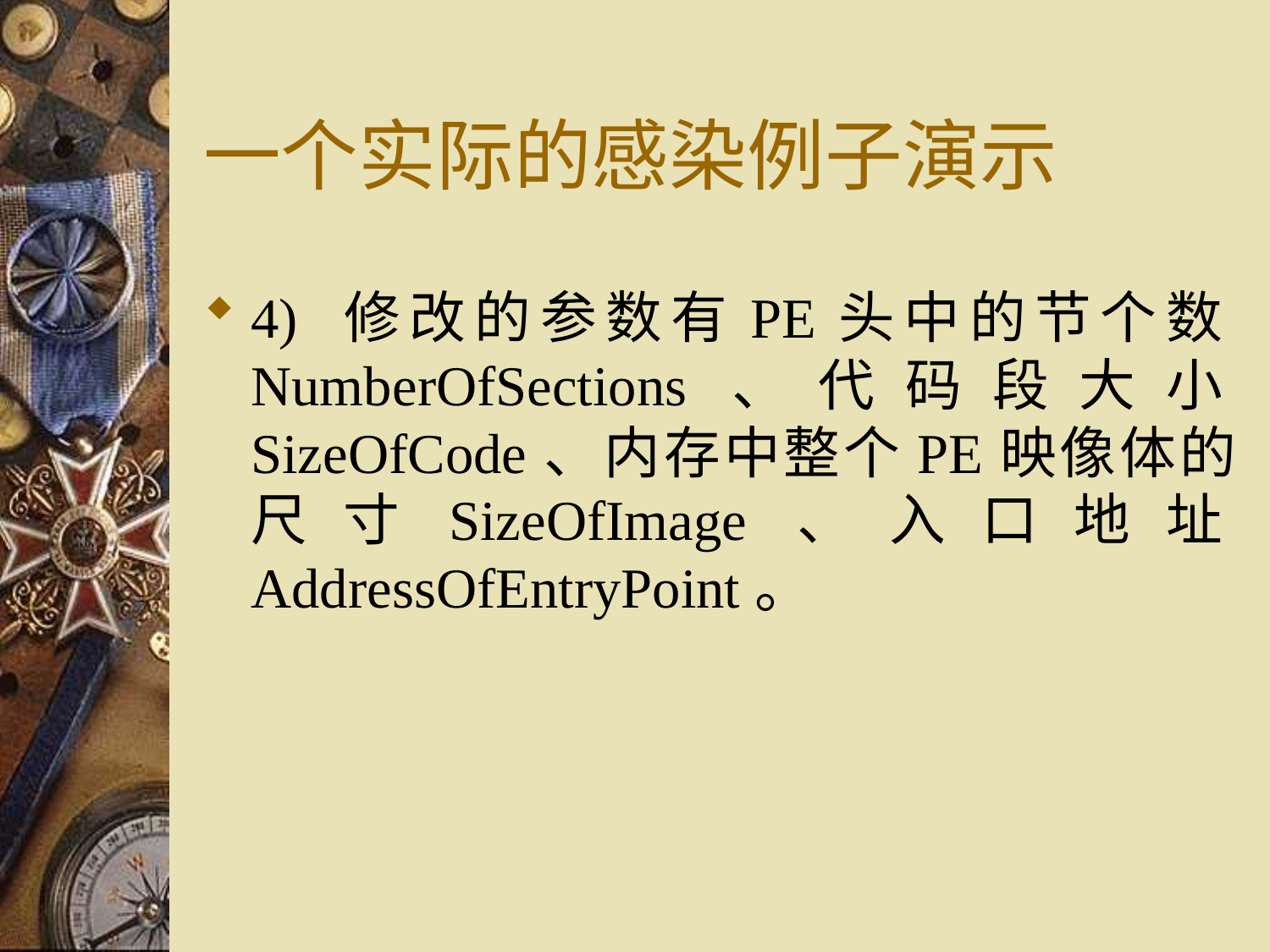

# 一个实际的感染例子演示
4) 修改的参数有PE头中的节个数NumberOfSections、代码段大小SizeOfCode、内存中整个PE映像体的尺寸SizeOfImage、入口地址AddressOfEntryPoint。